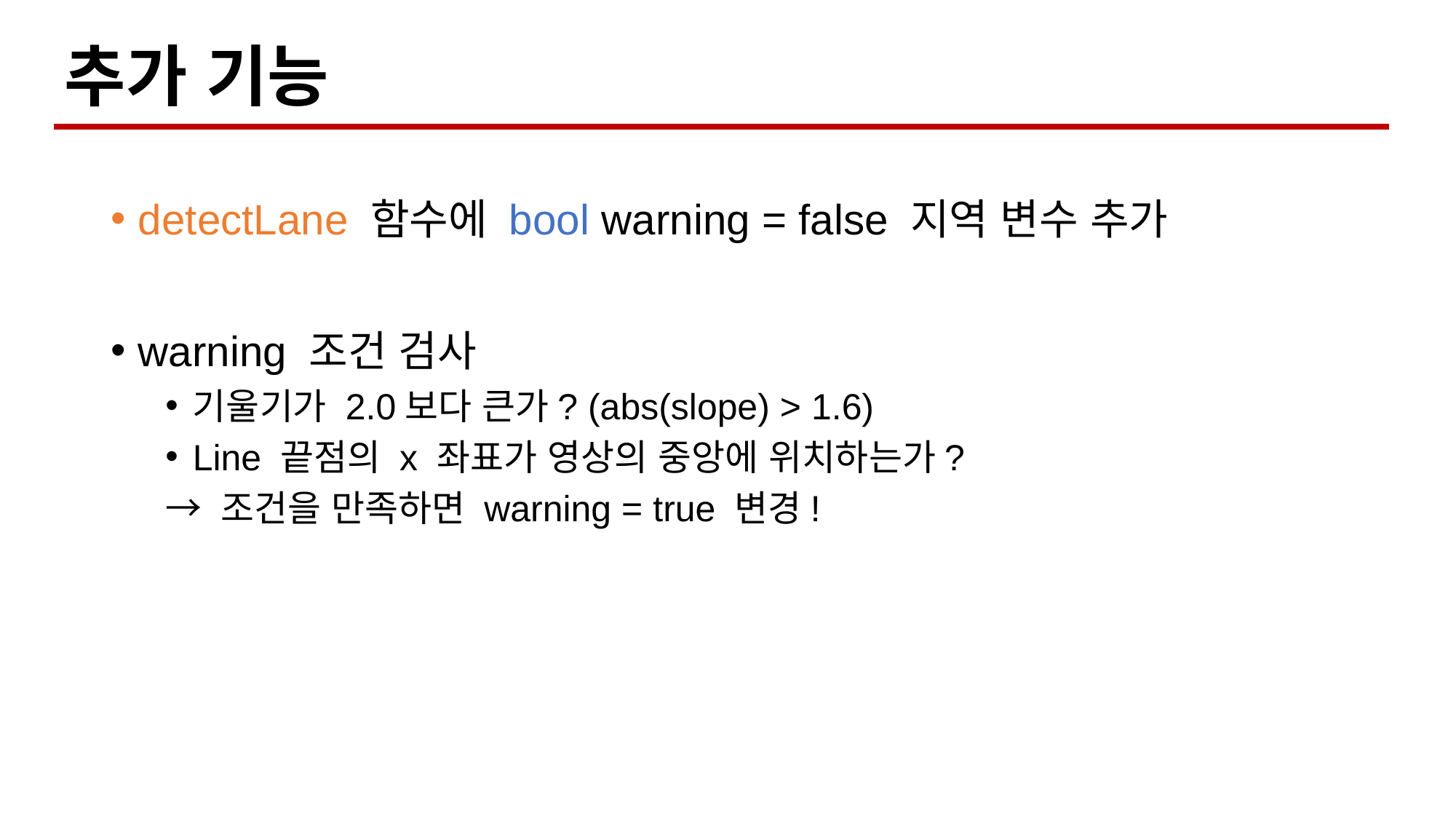

추가 기능
detectLane 함수에 bool warning = false 지역 변수 추가

warning 조건 검사
기울기가 2.0보다 큰가? (abs(slope) > 1.6)
Line 끝점의 x 좌표가 영상의 중앙에 위치하는가?
→ 조건을 만족하면 warning = true 변경!